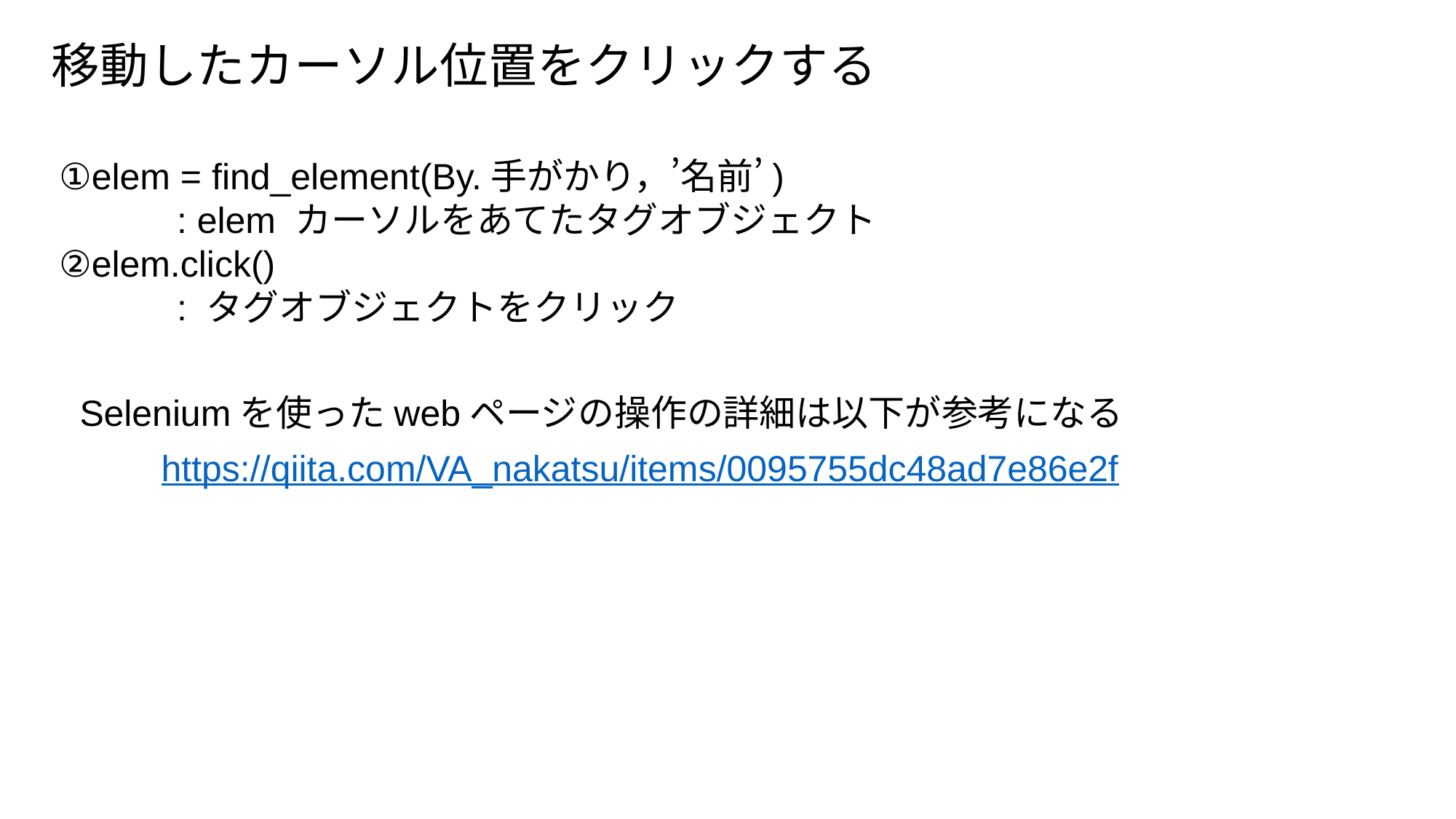

移動したカーソル位置をクリックする
①elem = find_element(By.手がかり，’名前’)
　　　: elem カーソルをあてたタグオブジェクト
②elem.click()
　　　: タグオブジェクトをクリック
Seleniumを使ったwebページの操作の詳細は以下が参考になる
https://qiita.com/VA_nakatsu/items/0095755dc48ad7e86e2f